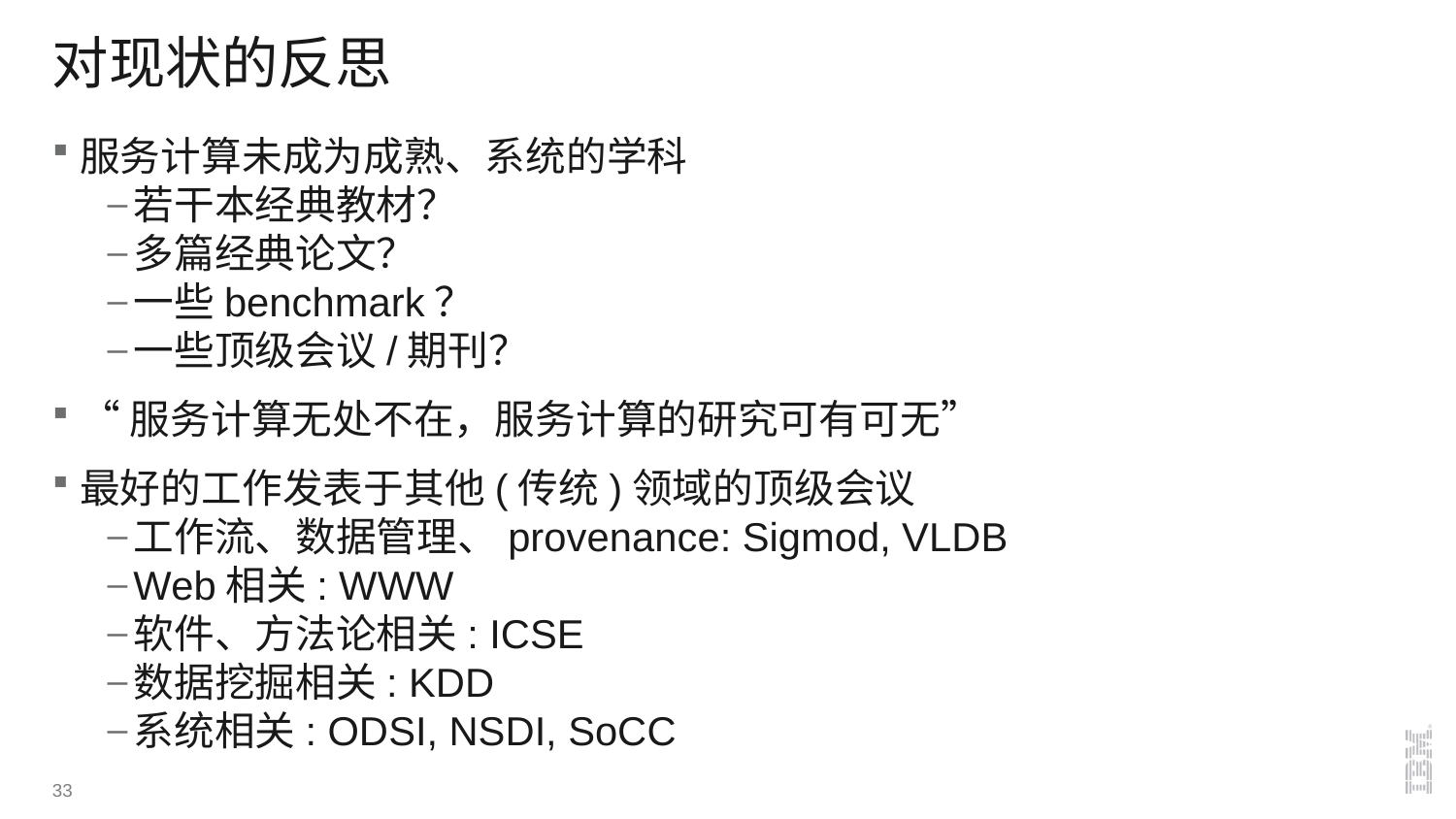

# 对现状的反思
服务计算未成为成熟、系统的学科
若干本经典教材？
多篇经典论文？
一些benchmark？
一些顶级会议/期刊？
“服务计算无处不在，服务计算的研究可有可无”
最好的工作发表于其他(传统)领域的顶级会议
工作流、数据管理、provenance: Sigmod, VLDB
Web相关: WWW
软件、方法论相关: ICSE
数据挖掘相关: KDD
系统相关: ODSI, NSDI, SoCC

33